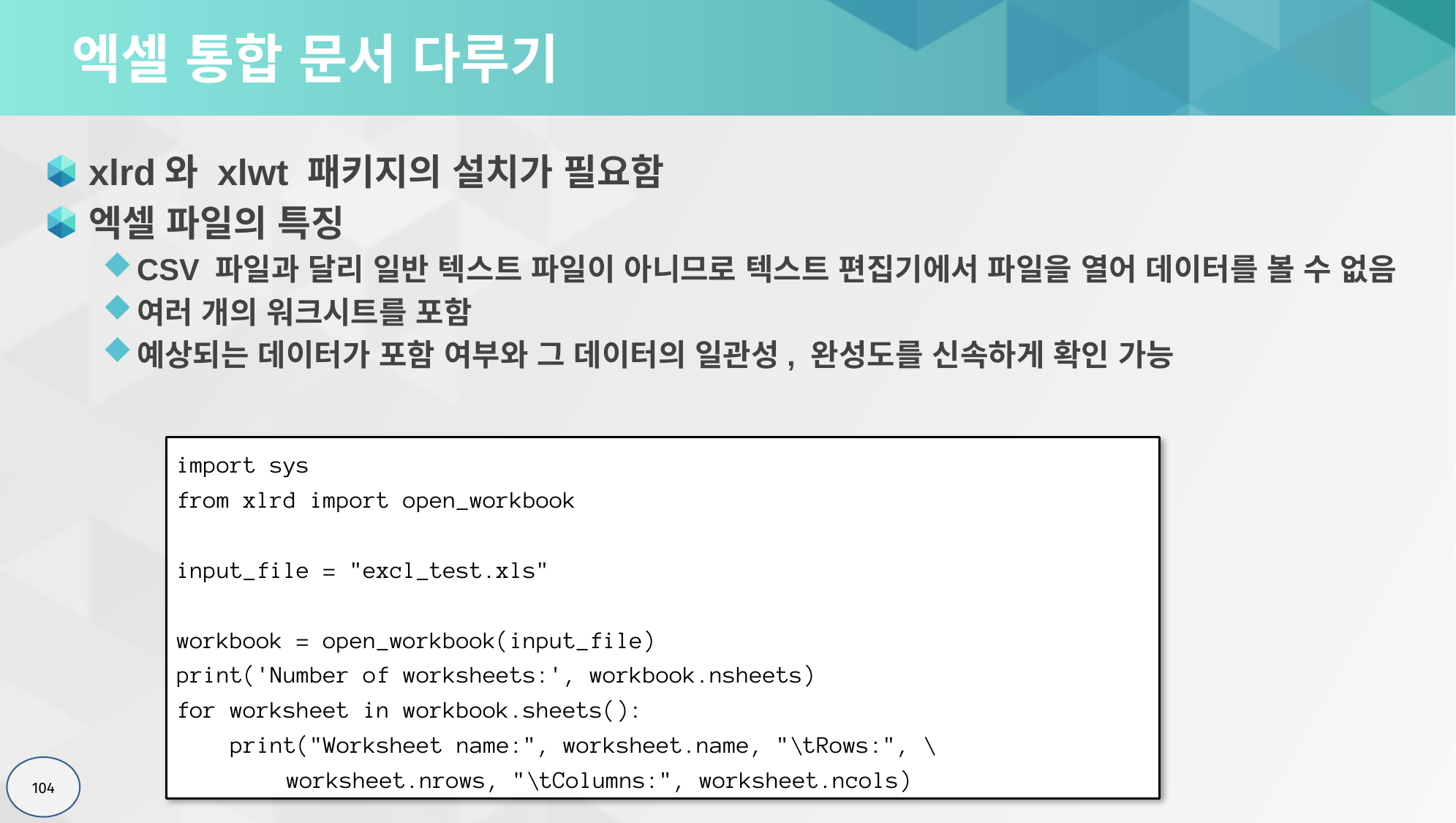

# 엑셀 통합 문서 다루기
xlrd와 xlwt 패키지의 설치가 필요함
엑셀 파일의 특징
CSV 파일과 달리 일반 텍스트 파일이 아니므로 텍스트 편집기에서 파일을 열어 데이터를 볼 수 없음
여러 개의 워크시트를 포함
예상되는 데이터가 포함 여부와 그 데이터의 일관성, 완성도를 신속하게 확인 가능

import sys
from xlrd import open_workbook

input_file = "excl_test.xls"

workbook = open_workbook(input_file)
print('Number of worksheets:', workbook.nsheets)
for worksheet in workbook.sheets():
    print("Worksheet name:", worksheet.name, "\tRows:", \
	worksheet.nrows, "\tColumns:", worksheet.ncols)